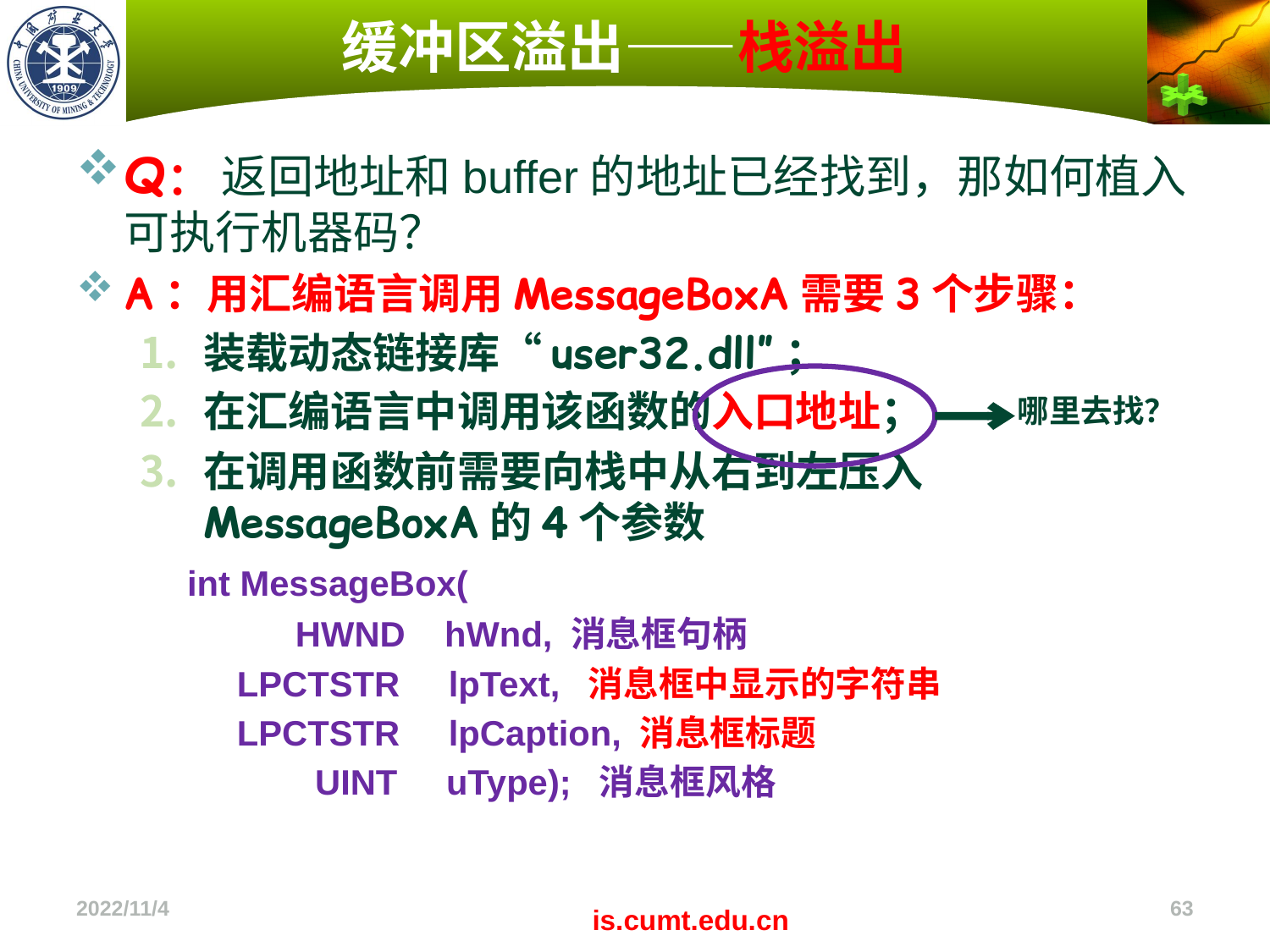

# 缓冲区溢出——栈溢出
Q: 返回地址和buffer的地址已经找到，那如何植入可执行机器码？
A：用汇编语言调用MessageBoxA需要3个步骤：
装载动态链接库“user32.dll”；
在汇编语言中调用该函数的入口地址；
在调用函数前需要向栈中从右到左压入MessageBoxA的4个参数
    int MessageBox(
                HWND    hWnd, 消息框句柄
          LPCTSTR     lpText,  消息框中显示的字符串
          LPCTSTR     lpCaption, 消息框标题
                  UINT     uType);  消息框风格

哪里去找？
2022/11/4
63
is.cumt.edu.cn